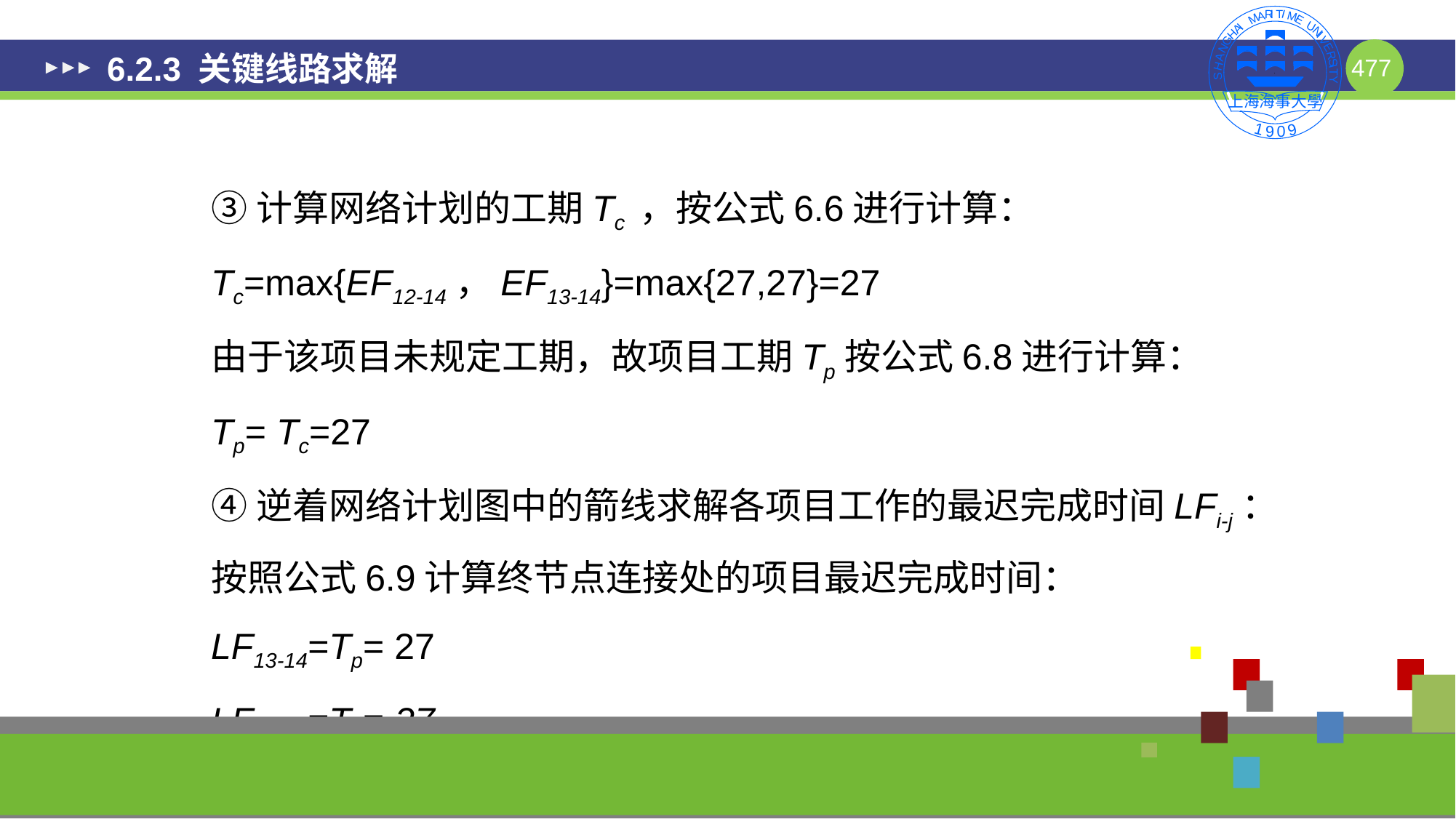

# 6.2.3 关键线路求解
③计算网络计划的工期Tc ，按公式6.6进行计算：
Tc=max{EF12-14，EF13-14}=max{27,27}=27
由于该项目未规定工期，故项目工期Tp按公式6.8进行计算：
Tp= Tc=27
④逆着网络计划图中的箭线求解各项目工作的最迟完成时间LFi-j：
按照公式6.9计算终节点连接处的项目最迟完成时间：
LF13-14=Tp= 27
LF12-14=Tp= 27

477